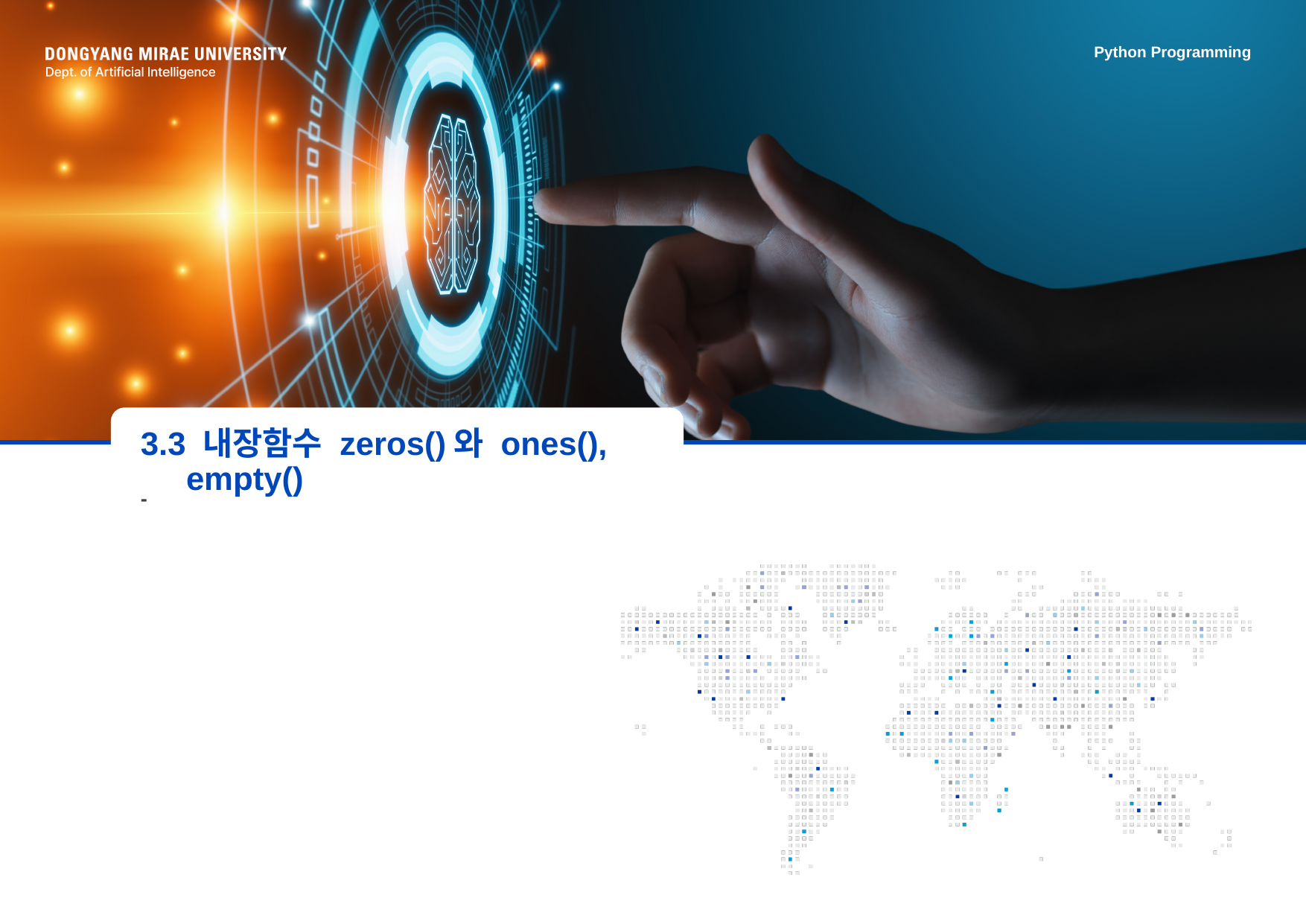

# 3.3 내장함수 zeros()와 ones(), empty()
-